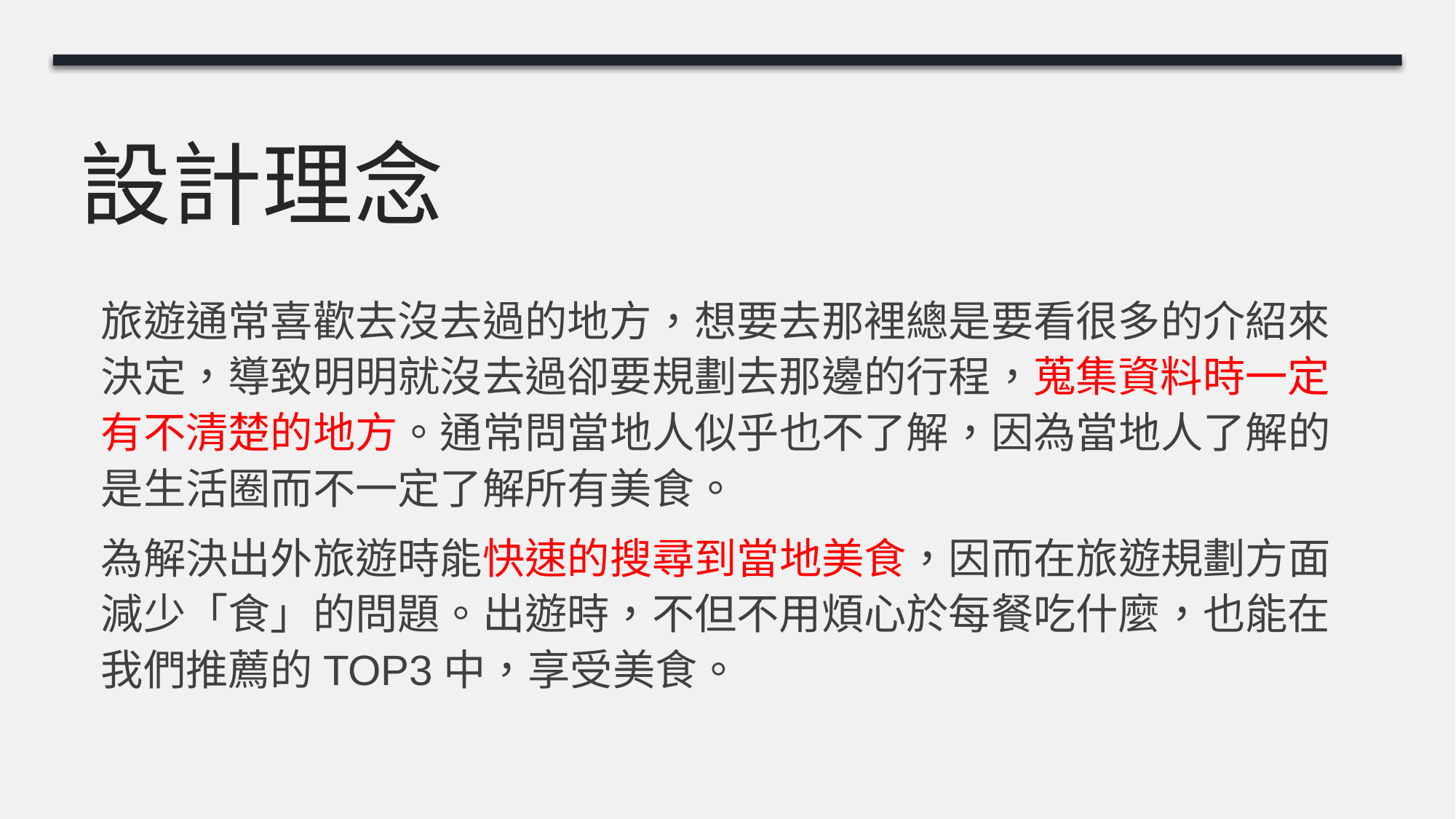

# 設計理念
旅遊通常喜歡去沒去過的地方，想要去那裡總是要看很多的介紹來決定，導致明明就沒去過卻要規劃去那邊的行程，蒐集資料時一定有不清楚的地方。通常問當地人似乎也不了解，因為當地人了解的是生活圈而不一定了解所有美食。
為解決出外旅遊時能快速的搜尋到當地美食，因而在旅遊規劃方面減少「食」的問題。出遊時，不但不用煩心於每餐吃什麼，也能在我們推薦的TOP3中，享受美食。